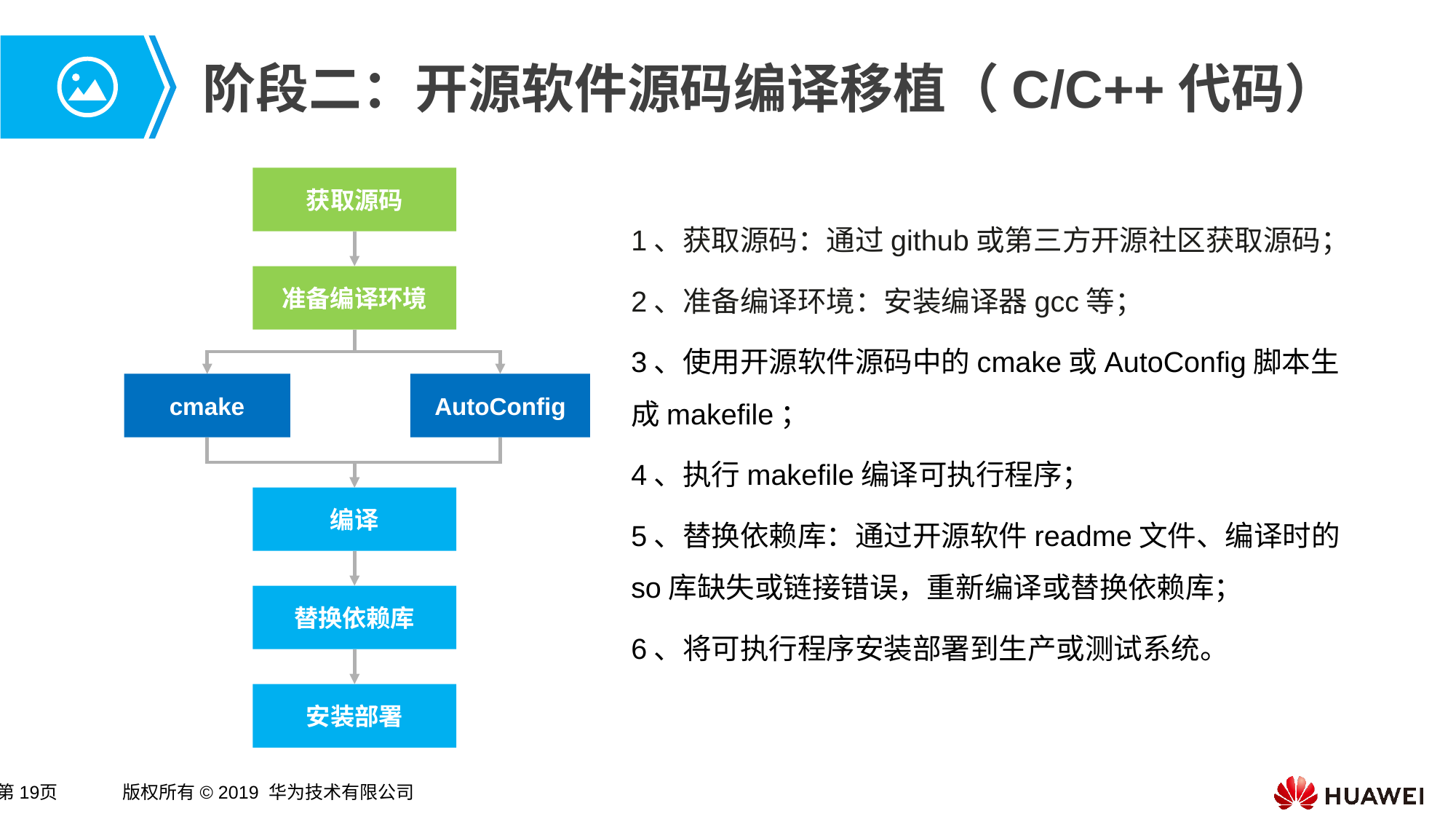

# 阶段二：开源软件源码编译移植（C/C++代码）
获取源码
1、获取源码：通过github或第三方开源社区获取源码；
2、准备编译环境：安装编译器gcc等；
3、使用开源软件源码中的cmake或AutoConfig脚本生成makefile；
4、执行makefile编译可执行程序；
5、替换依赖库：通过开源软件readme文件、编译时的so库缺失或链接错误，重新编译或替换依赖库；
6、将可执行程序安装部署到生产或测试系统。
准备编译环境
AutoConfig
cmake
编译
替换依赖库
安装部署